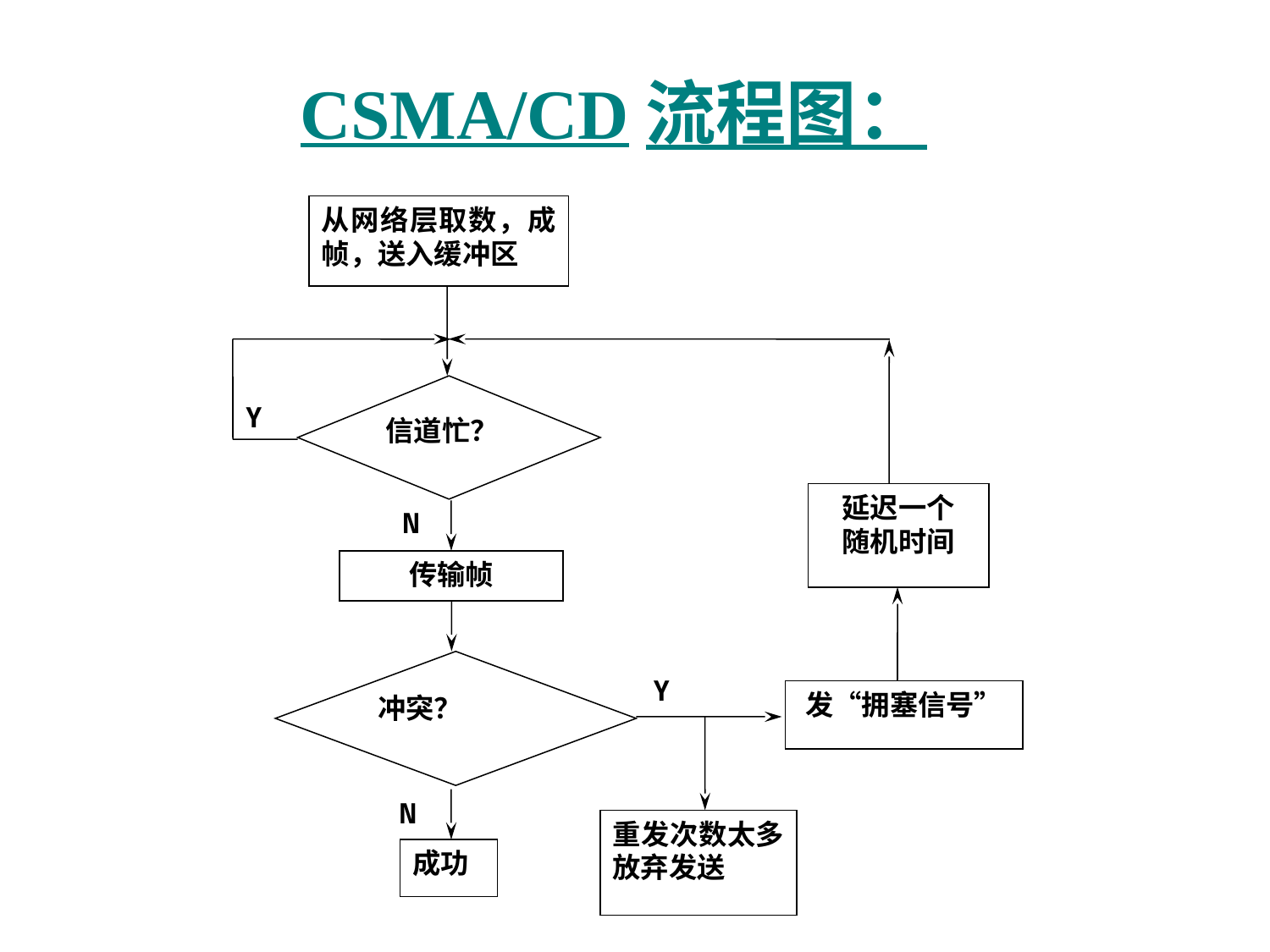

# CSMA/CD流程图：
从网络层取数，成帧，送入缓冲区

信道忙？
Y

延迟一个
随机时间
N

传输帧

冲突？
Y
发“拥塞信号”

N

重发次数太多放弃发送
成功
123